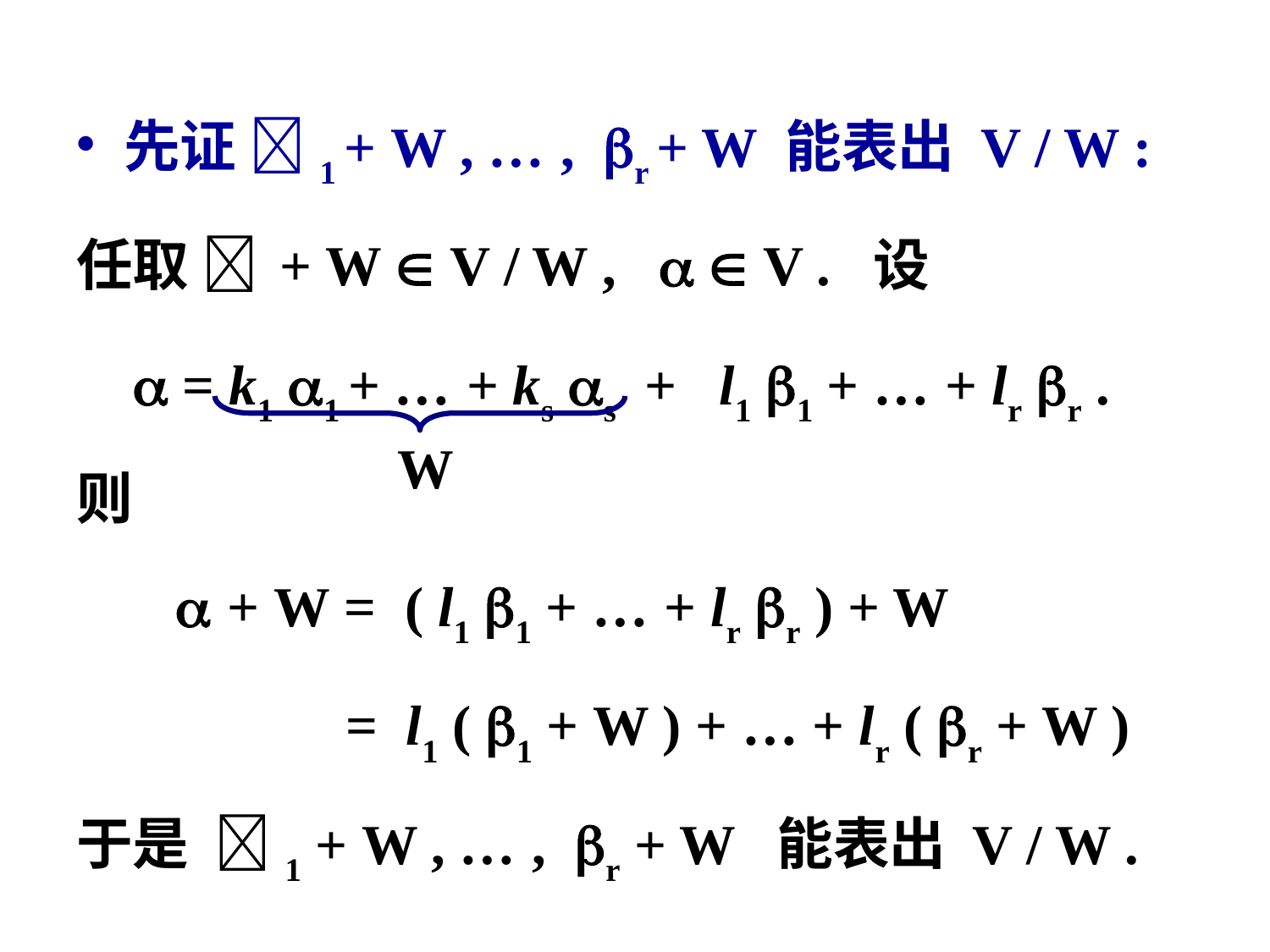

先证 β1 + W , … ,  βr + W 能表出 V / W :
任取 α + W ∈ V / W ,   α ∈ V .  设
    α = k1 α1 + … + ks αs  +   l1 β1 + … + lr βr .
则
       α  + W =  ( l1 β1 + … + lr βr ) + W
                   =  l1 ( β1 + W ) + … + lr ( βr + W )
于是  β1 + W , … ,  βr + W  能表出 V / W .

W